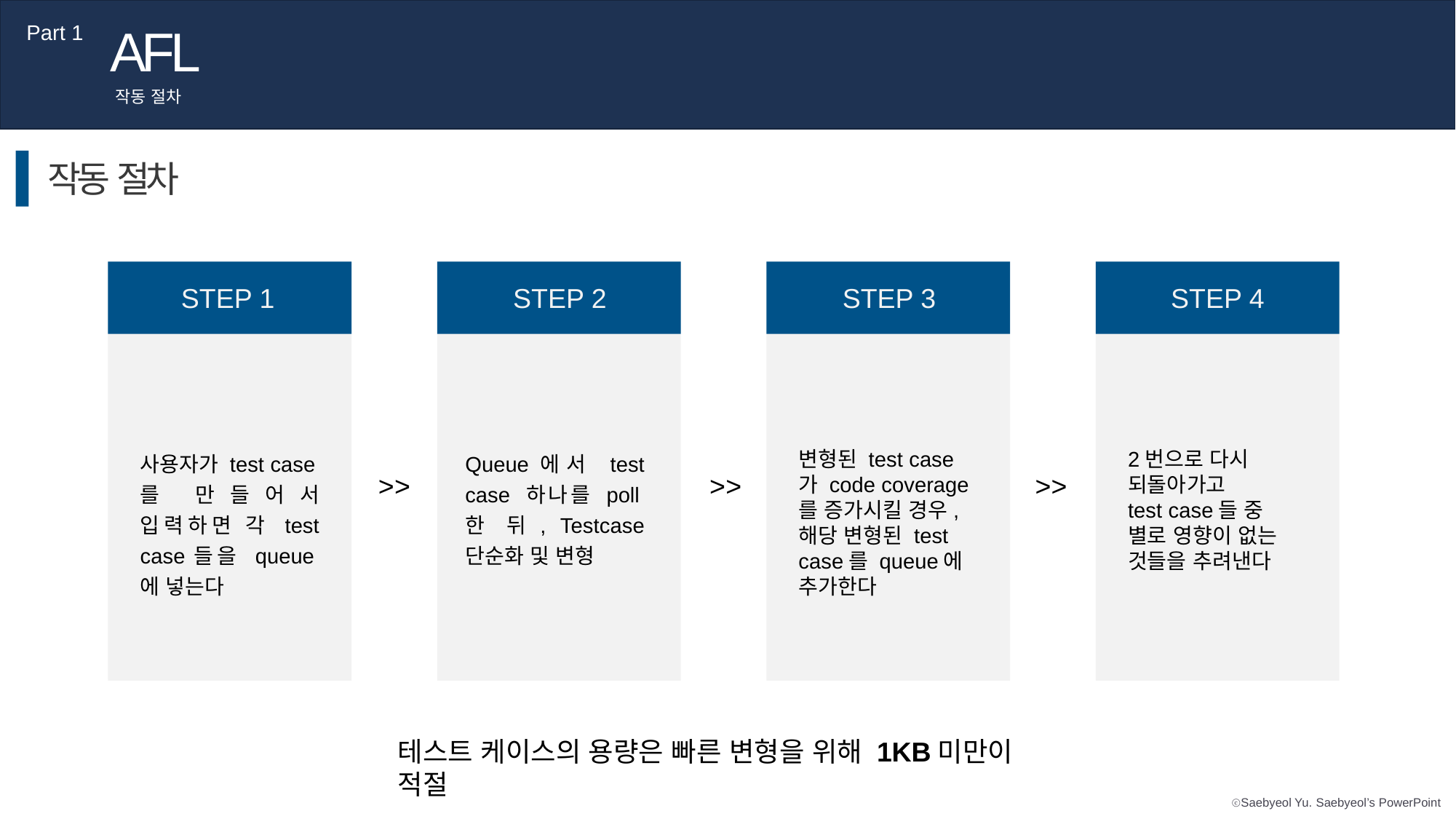

AFL
Part 1
작동 절차

작동  절차

STEP 1
STEP 2
STEP 3
STEP 4
2번으로 다시 되돌아가고
test case들 중
별로 영향이 없는 것들을 추려낸다
Queue에서 test case 하나를 poll한 뒤, Testcase 단순화 및 변형
변형된 test case가 code coverage를 증가시킬 경우, 해당 변형된 test case를 queue에 추가한다
사용자가 test case를 만들어서 입력하면 각 test case들을 queue에 넣는다
>>
>>
>>
테스트 케이스의 용량은 빠른 변형을 위해 1KB미만이 적절